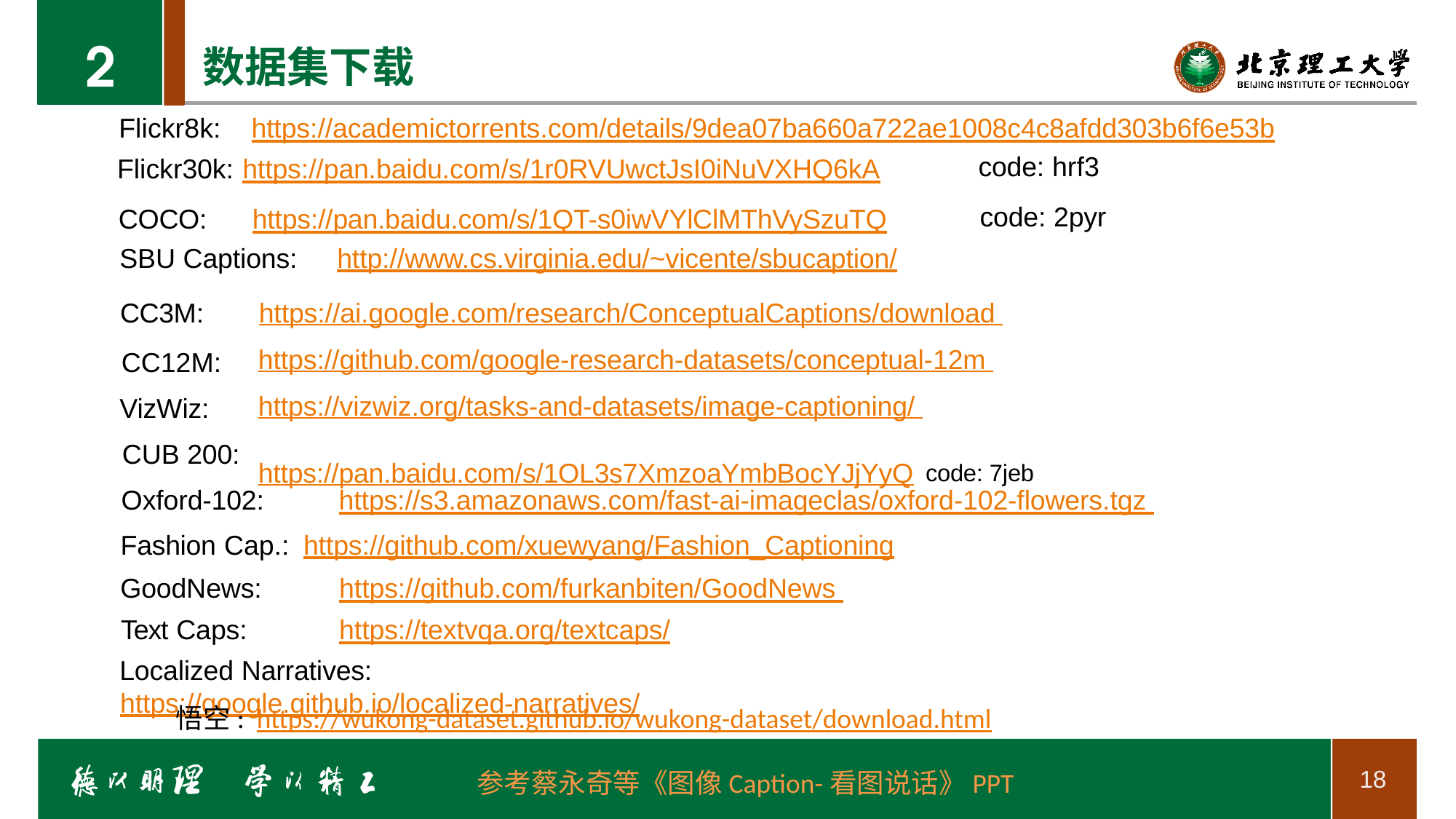

2
# 数据集下载
Flickr8k:	https://academictorrents.com/details/9dea07ba660a722ae1008c4c8afdd303b6f6e53b
code: hrf3  code: 2pyr
Flickr30k: https://pan.baidu.com/s/1r0RVUwctJsI0iNuVXHQ6kA
COCO:	https://pan.baidu.com/s/1QT-s0iwVYlClMThVySzuTQ
SBU Captions:	http://www.cs.virginia.edu/~vicente/sbucaption/
CC3M:  CC12M:
VizWiz:  CUB 200:
https://ai.google.com/research/ConceptualCaptions/download  https://github.com/google-research-datasets/conceptual-12m  https://vizwiz.org/tasks-and-datasets/image-captioning/  https://pan.baidu.com/s/1OL3s7XmzoaYmbBocYJjYyQ code: 7jeb
Oxford-102:	https://s3.amazonaws.com/fast-ai-imageclas/oxford-102-flowers.tgz  Fashion Cap.: https://github.com/xuewyang/Fashion_Captioning
GoodNews:	https://github.com/furkanbiten/GoodNews  Text Caps:	https://textvqa.org/textcaps/
Localized Narratives:	https://google.github.io/localized-narratives/
悟空:  https://wukong-dataset.github.io/wukong-dataset/download.html
参考蔡永奇等《图像Caption-看图说话》PPT
18